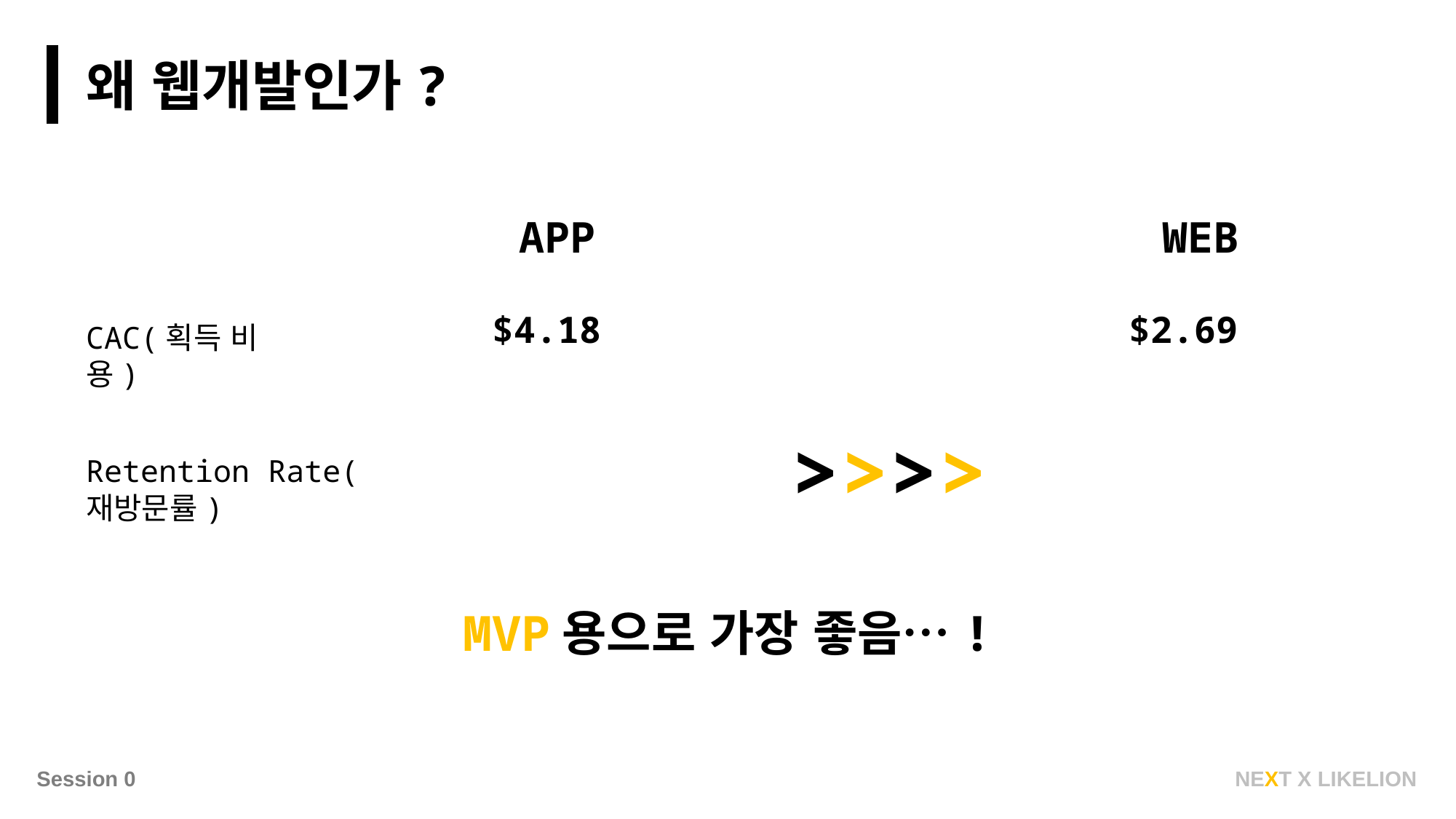

왜 웹개발인가?
APP
WEB
$4.18
$2.69
CAC(획득 비용)
>>>>
Retention Rate(재방문률)
MVP용으로 가장 좋음…!
NEXT X LIKELION
Session 0